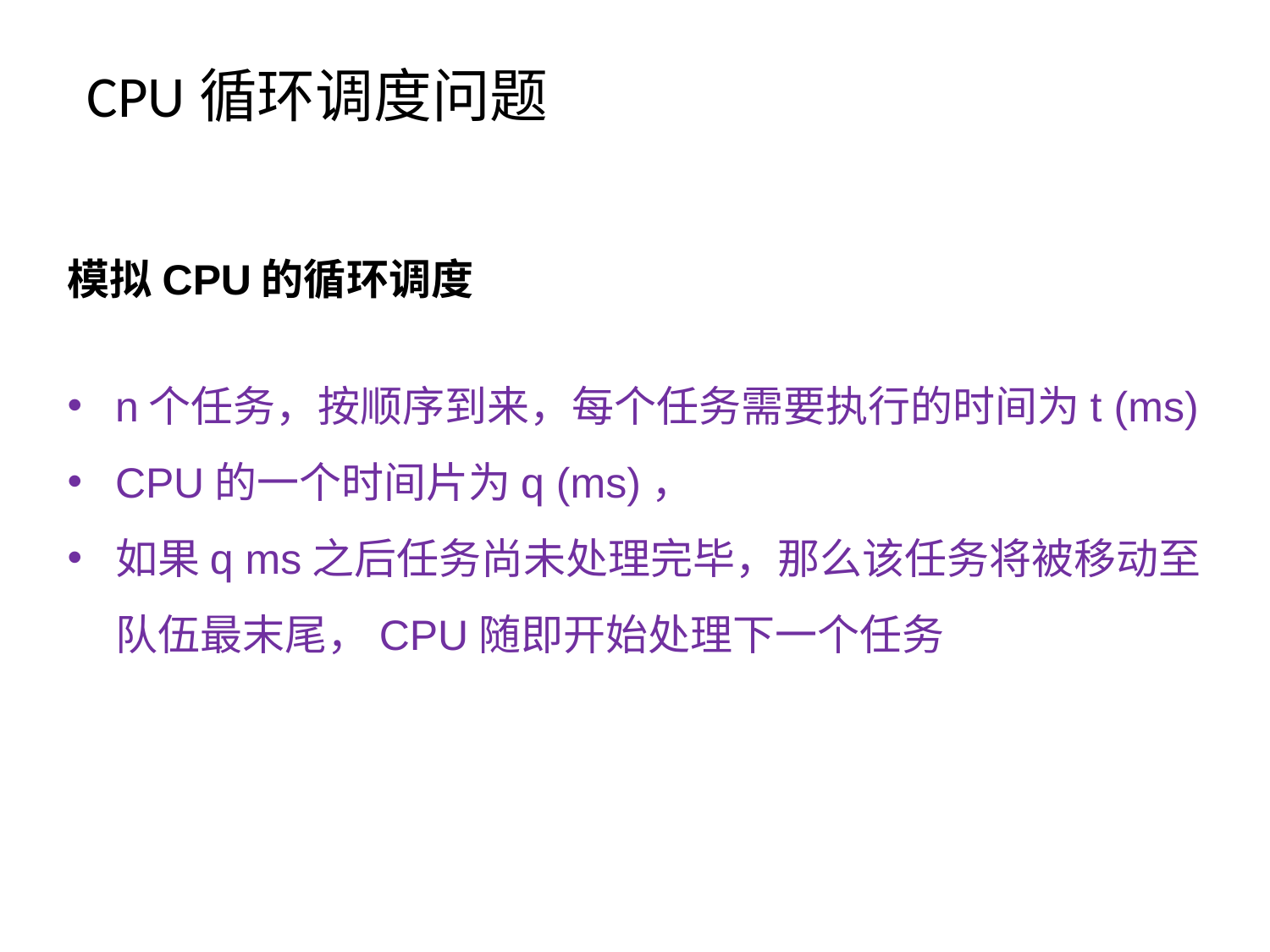

# CPU循环调度问题
模拟CPU的循环调度

n个任务，按顺序到来，每个任务需要执行的时间为t (ms)
CPU的一个时间片为q (ms)，
如果q ms之后任务尚未处理完毕，那么该任务将被移动至队伍最末尾，CPU随即开始处理下一个任务

33